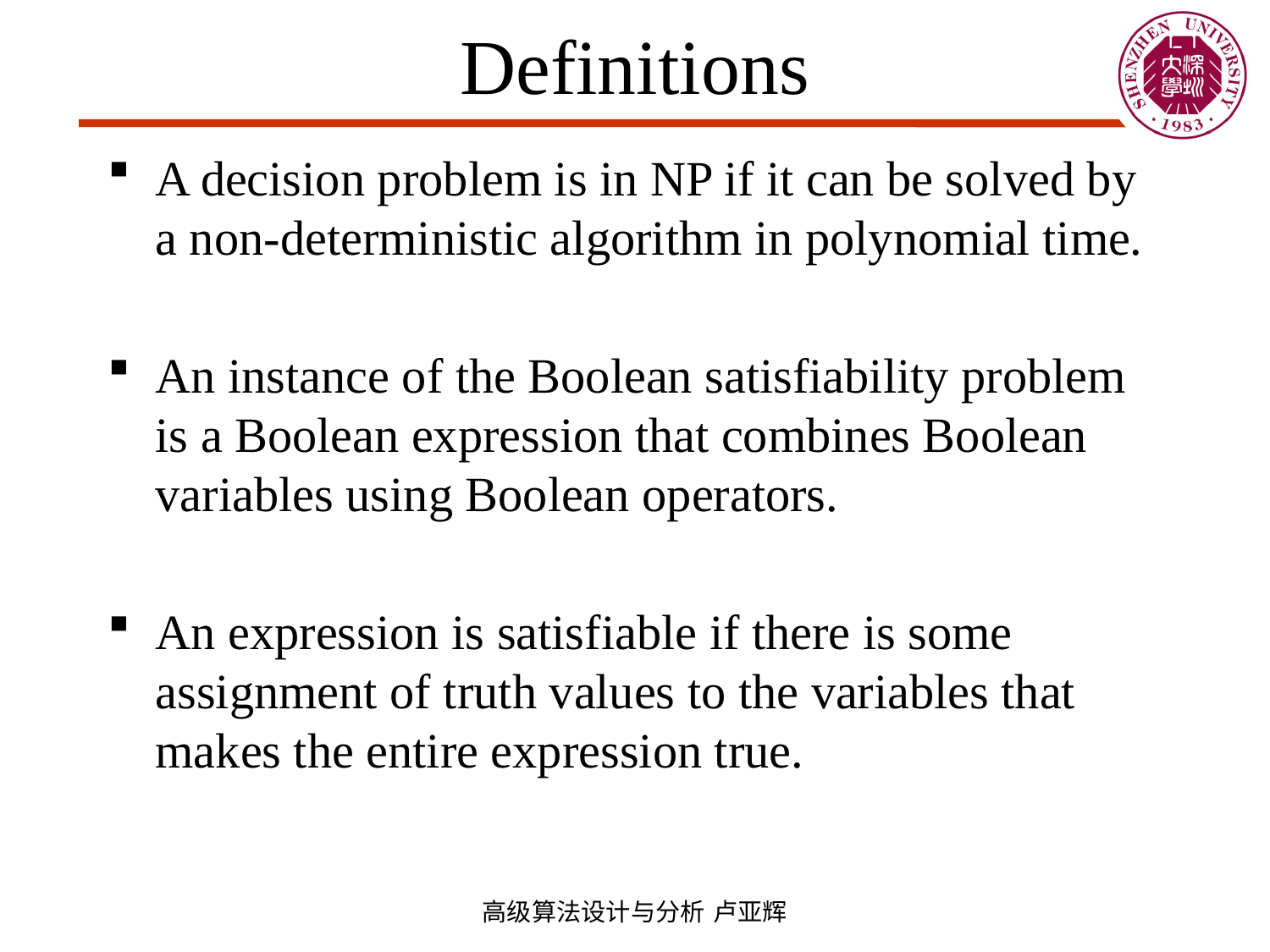

# Definitions
A decision problem is in NP if it can be solved by a non-deterministic algorithm in polynomial time.

An instance of the Boolean satisfiability problem is a Boolean expression that combines Boolean variables using Boolean operators.

An expression is satisfiable if there is some assignment of truth values to the variables that makes the entire expression true.
60
高级算法设计与分析 卢亚辉